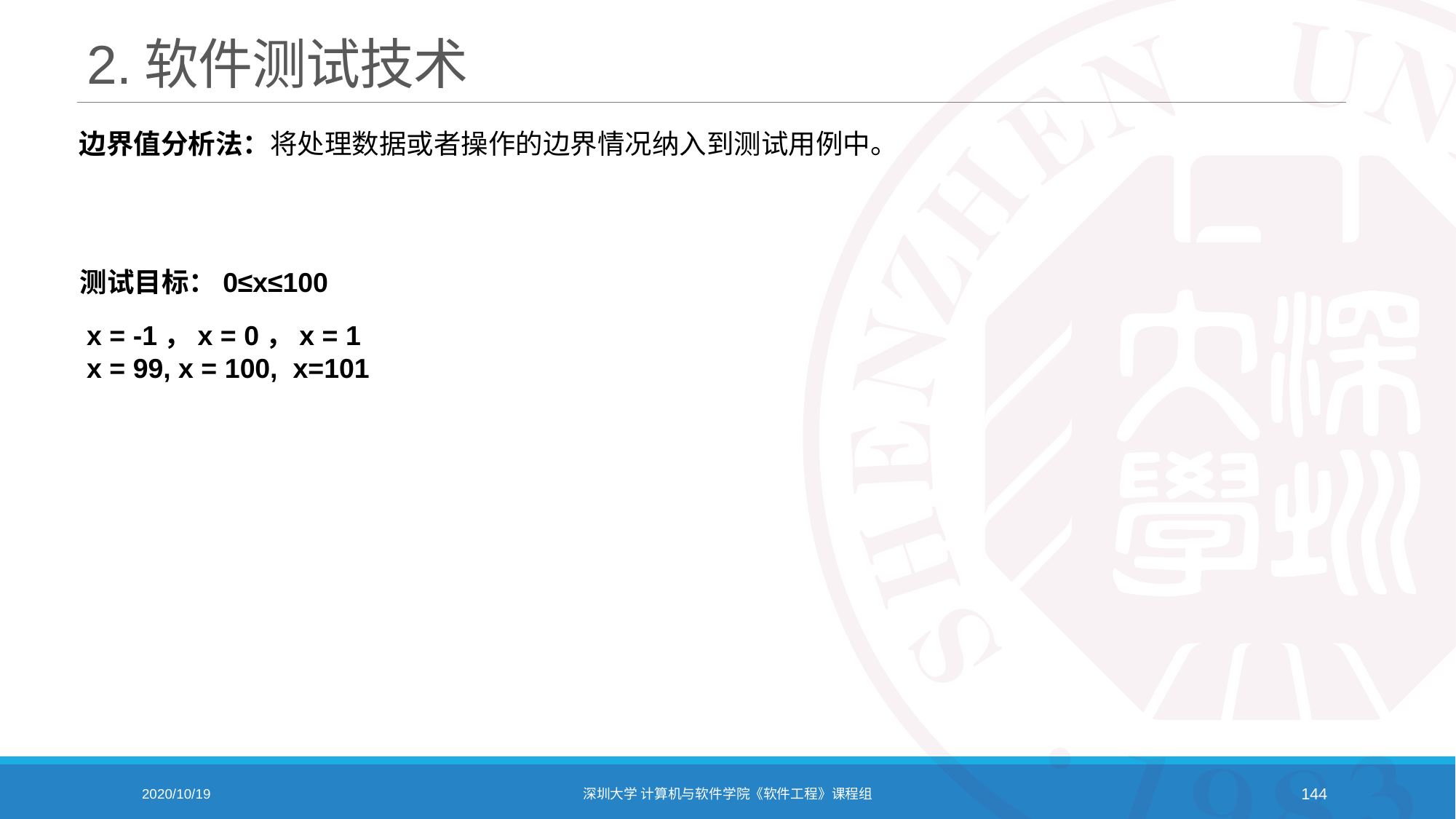

# 2.软件测试技术
边界值分析法：将处理数据或者操作的边界情况纳入到测试用例中。
测试目标：0≤x≤100
x = -1，x = 0，x = 1
x = 99, x = 100,  x=101
2020/10/19
深圳大学 计算机与软件学院《软件工程》课程组
144